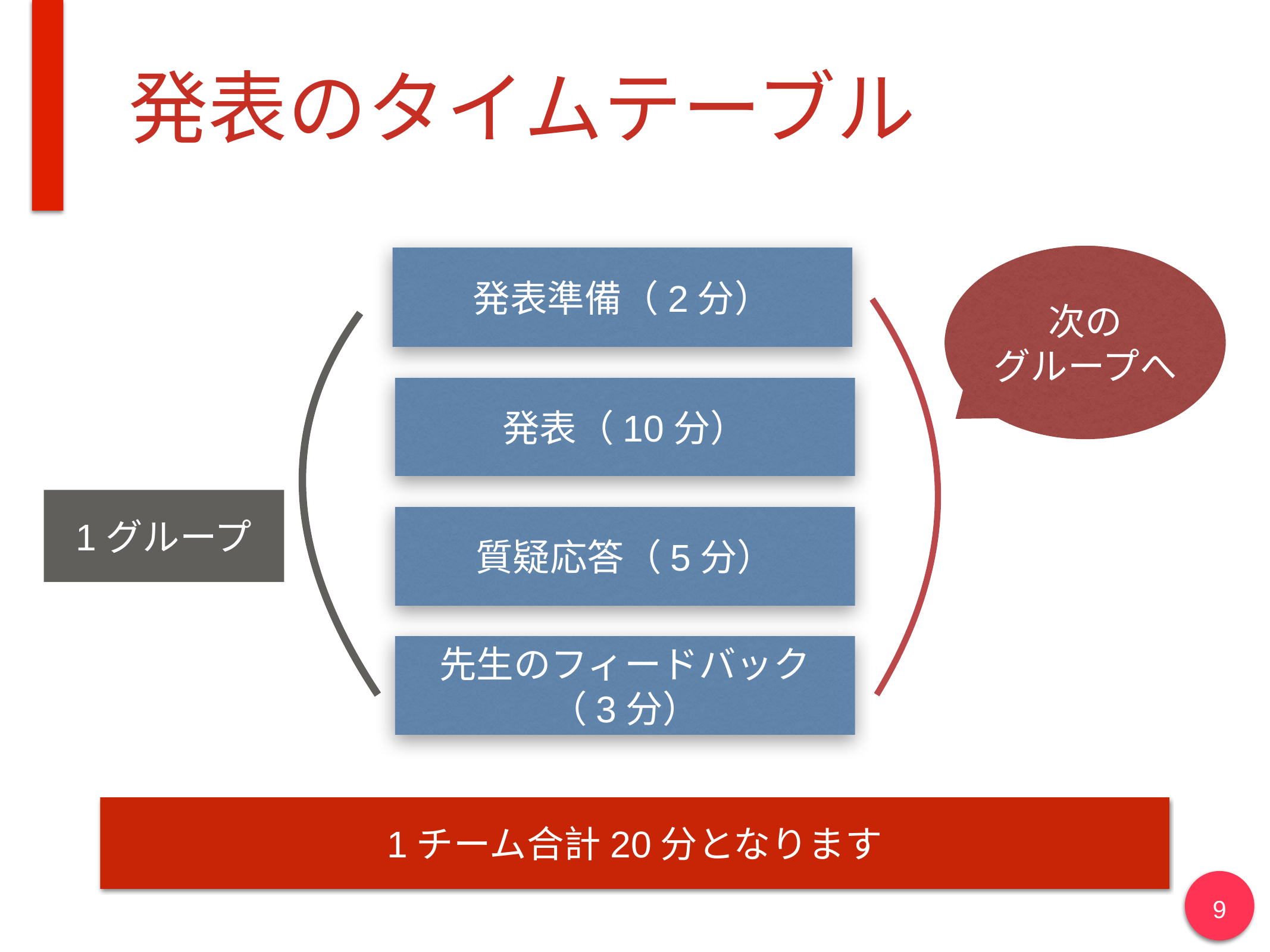

# 発表のタイムテーブル
次の
グループへ
発表準備（2分）

発表（10分）
1グループ
質疑応答（5分）
先生のフィードバック
（3分）
1チーム合計20分となります
9